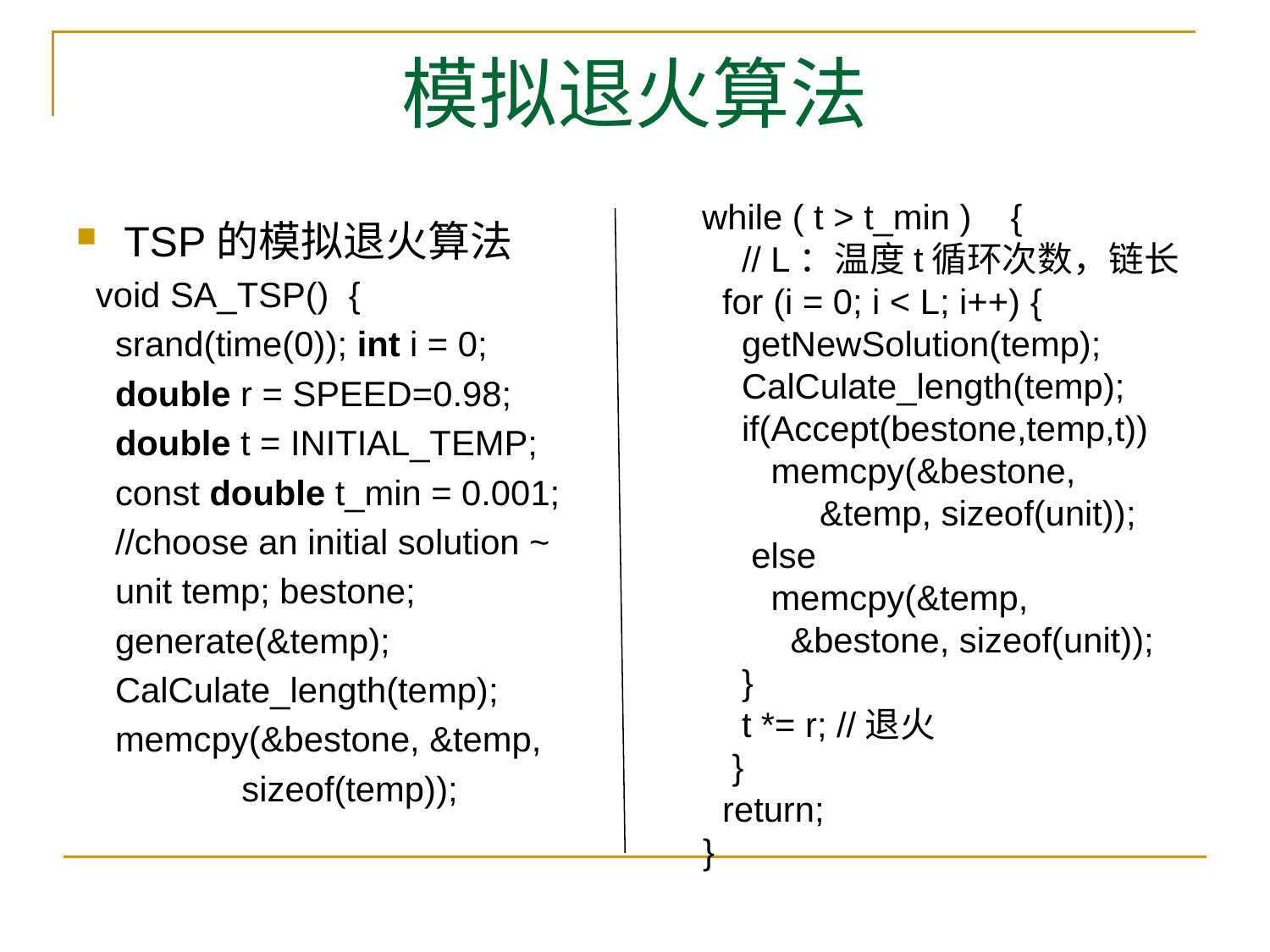

# 模拟退火算法
 while ( t > t_min )    {
     // L：温度t循环次数，链长
   for (i = 0; i < L; i++) {
     getNewSolution(temp);
     CalCulate_length(temp);
     if(Accept(bestone,temp,t))
        memcpy(&bestone,
             &temp, sizeof(unit));
      else
        memcpy(&temp,
          &bestone, sizeof(unit));
     }
     t *= r; //退火
    }
   return;
 }
TSP的模拟退火算法
  void SA_TSP()  {
    srand(time(0)); int i = 0;
    double r = SPEED=0.98;
    double t = INITIAL_TEMP;
    const double t_min = 0.001;
    //choose an initial solution ~
    unit temp; bestone;
    generate(&temp);
    CalCulate_length(temp);
    memcpy(&bestone, &temp,
                 sizeof(temp));